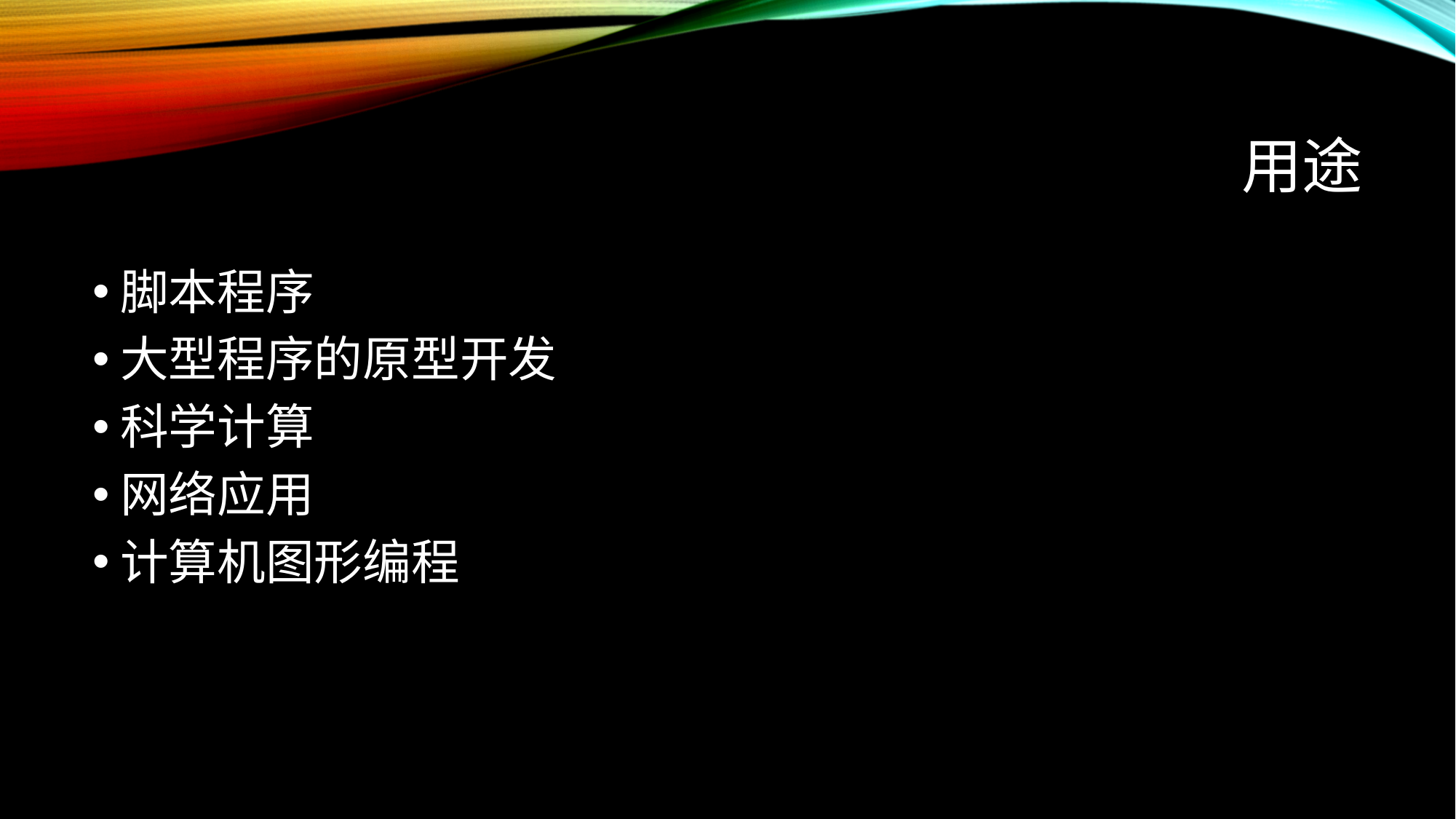

# 用途
脚本程序
大型程序的原型开发
科学计算
网络应用
计算机图形编程